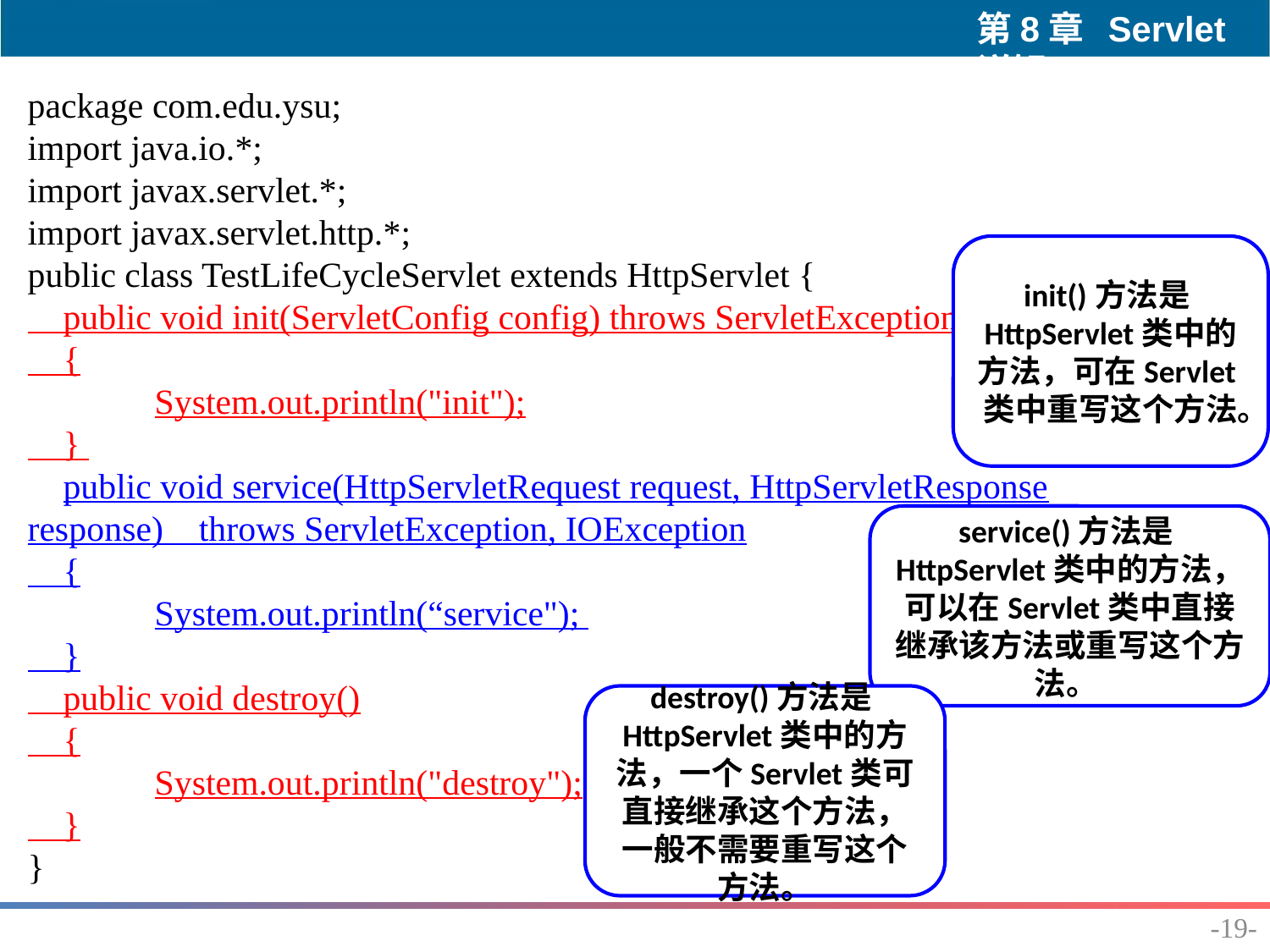

package com.edu.ysu;
import java.io.*;
import javax.servlet.*;
import javax.servlet.http.*;
public class TestLifeCycleServlet extends HttpServlet {
    public void init(ServletConfig config) throws ServletException
    {
	System.out.println("init");
    }
    public void service(HttpServletRequest request, HttpServletResponse response)    throws ServletException, IOException
    {
	System.out.println(“service");
    }
    public void destroy()
    {
	System.out.println("destroy");
    }
}
init()方法是HttpServlet类中的方法，可在Servlet类中重写这个方法。
service()方法是HttpServlet类中的方法，可以在Servlet类中直接继承该方法或重写这个方法。
destroy()方法是HttpServlet类中的方法，一个Servlet类可直接继承这个方法，一般不需要重写这个方法。
-19-